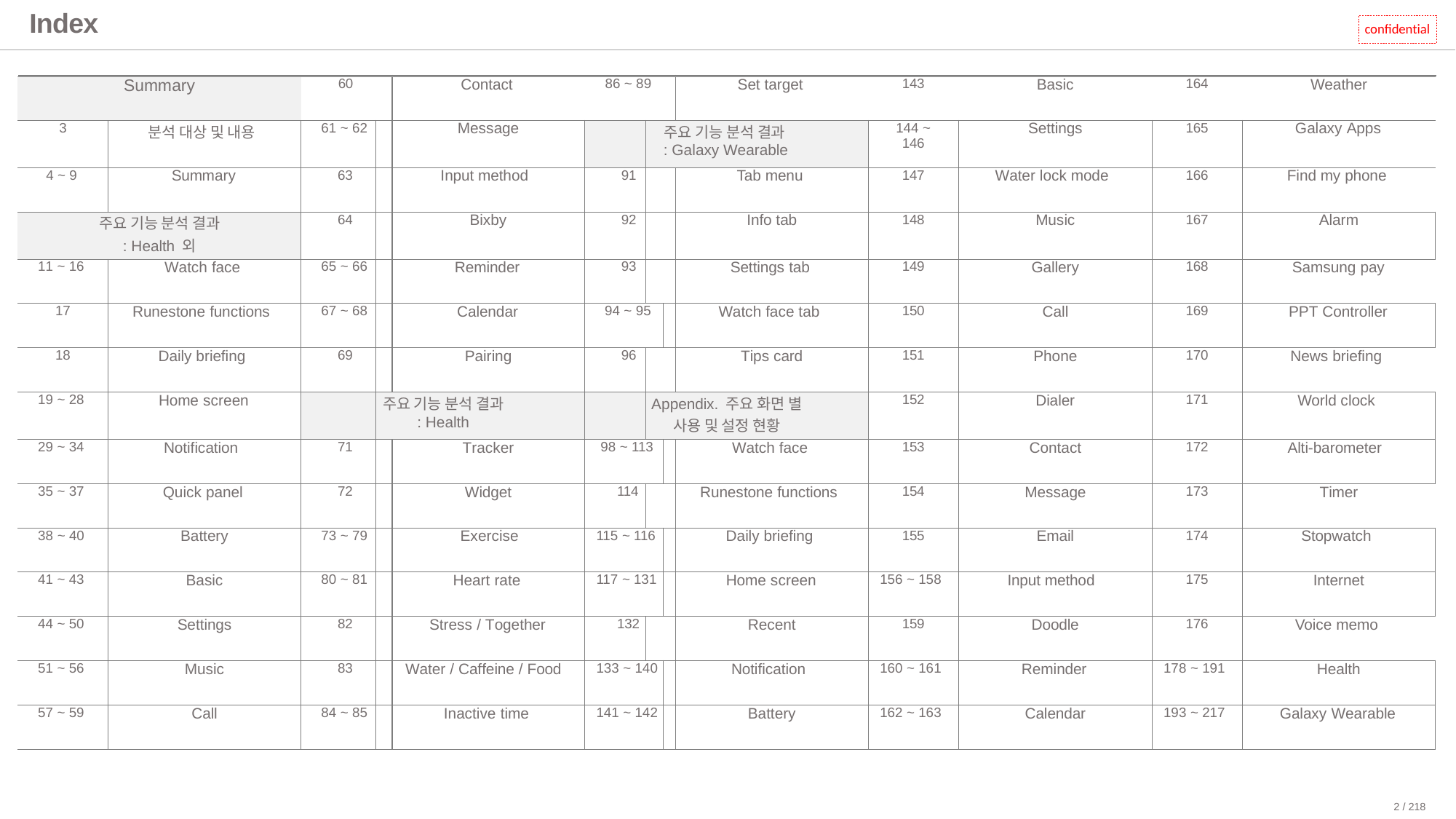

# Index
confidential

| Summary |  | 60 | Contact | 86 ~ 89 |  | Set target | 143 | Basic | 164 | Weather |
| --- | --- | --- | --- | --- | --- | --- | --- | --- | --- | --- |
| 3 | 분석 대상 및 내용 | 61 ~ 62 | Message |  |  | 주요 기능 분석 결과 : Galaxy Wearable | 144 ~ 146 | Settings | 165 | Galaxy Apps |
| 4 ~ 9 | Summary | 63 | Input method | 91 |  | Tab menu | 147 | Water lock mode | 166 | Find my phone |
| 주요 기능 분석 결과 : Health 외 |  | 64 | Bixby | 92 |  | Info tab | 148 | Music | 167 | Alarm |
| 11 ~ 16 | Watch face | 65 ~ 66 | Reminder | 93 |  | Settings tab | 149 | Gallery | 168 | Samsung pay |
| 17 | Runestone functions | 67 ~ 68 | Calendar | 94 ~ 95 |  | Watch face tab | 150 | Call | 169 | PPT Controller |
| 18 | Daily briefing | 69 | Pairing | 96 |  | Tips card | 151 | Phone | 170 | News briefing |
| 19 ~ 28 | Home screen |  | 주요 기능 분석 결과 : Health |  | Appendix. 주요 화면 별 사용 및 설정 현황 |  | 152 | Dialer | 171 | World clock |
| 29 ~ 34 | Notification | 71 | Tracker | 98 ~ 113 |  | Watch face | 153 | Contact | 172 | Alti-barometer |
| 35 ~ 37 | Quick panel | 72 | Widget | 114 |  | Runestone functions | 154 | Message | 173 | Timer |
| 38 ~ 40 | Battery | 73 ~ 79 | Exercise | 115 ~ 116 |  | Daily briefing | 155 | Email | 174 | Stopwatch |
| 41 ~ 43 | Basic | 80 ~ 81 | Heart rate | 117 ~ 131 |  | Home screen | 156 ~ 158 | Input method | 175 | Internet |
| 44 ~ 50 | Settings | 82 | Stress / Together | 132 |  | Recent | 159 | Doodle | 176 | Voice memo |
| 51 ~ 56 | Music | 83 | Water / Caffeine / Food | 133 ~ 140 |  | Notification | 160 ~ 161 | Reminder | 178 ~ 191 | Health |
| 57 ~ 59 | Call | 84 ~ 85 | Inactive time | 141 ~ 142 |  | Battery | 162 ~ 163 | Calendar | 193 ~ 217 | Galaxy Wearable |

2 / 218